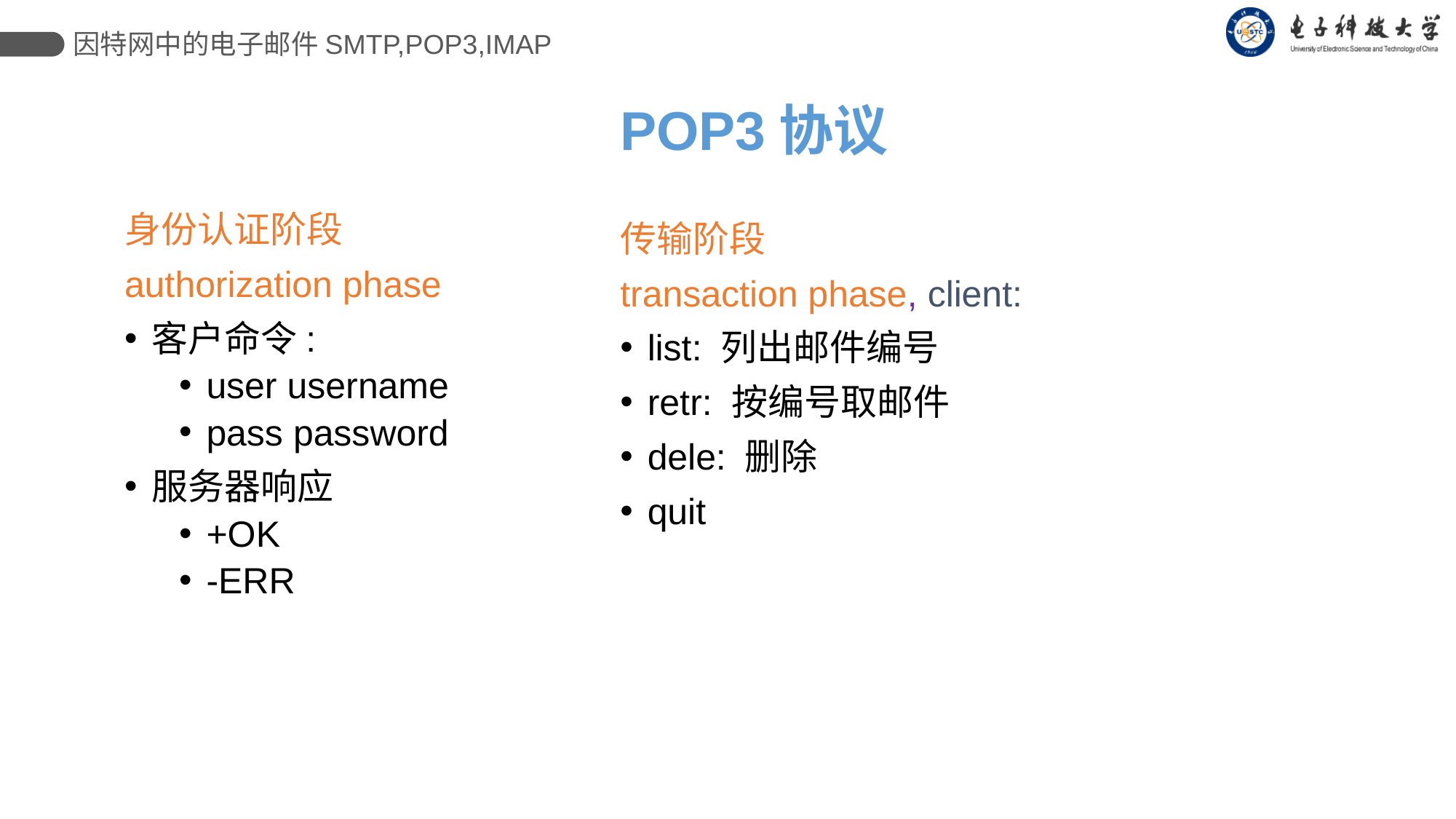

因特网中的电子邮件SMTP,POP3,IMAP
# POP3协议
身份认证阶段
authorization phase
客户命令:
user username
pass password
服务器响应
+OK
-ERR

传输阶段
transaction phase, client:
list: 列出邮件编号
retr: 按编号取邮件
dele: 删除
quit